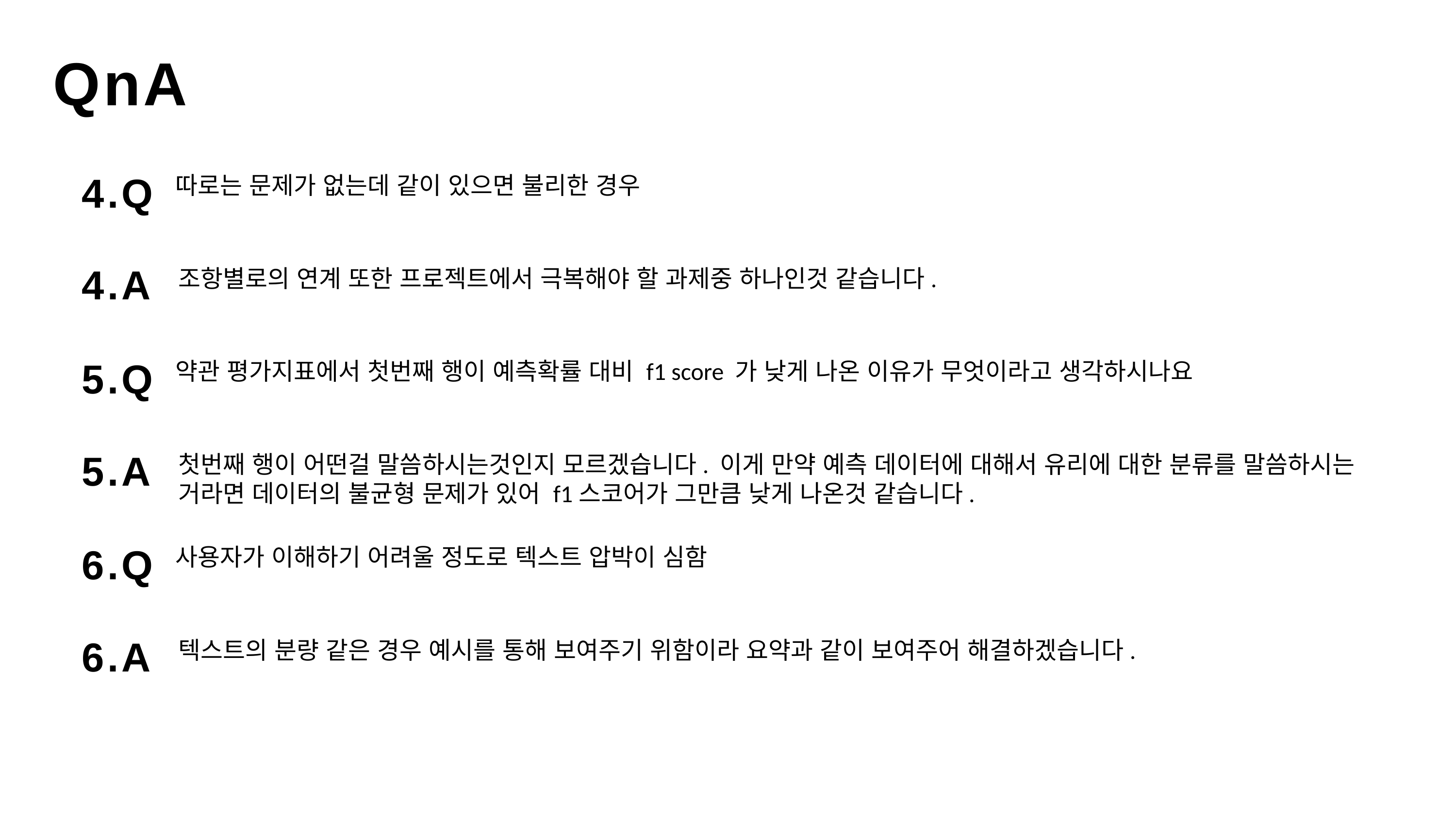

QnA
4.Q
따로는 문제가 없는데 같이 있으면 불리한 경우
4.A
조항별로의 연계 또한 프로젝트에서 극복해야 할 과제중 하나인것 같습니다.
5.Q
약관 평가지표에서 첫번째 행이 예측확률 대비 f1 score 가 낮게 나온 이유가 무엇이라고 생각하시나요
5.A
첫번째 행이 어떤걸 말씀하시는것인지 모르겠습니다. 이게 만약 예측 데이터에 대해서 유리에 대한 분류를 말씀하시는 거라면 데이터의 불균형 문제가 있어 f1스코어가 그만큼 낮게 나온것 같습니다.
6.Q
사용자가 이해하기 어려울 정도로 텍스트 압박이 심함
6.A
텍스트의 분량 같은 경우 예시를 통해 보여주기 위함이라 요약과 같이 보여주어 해결하겠습니다.